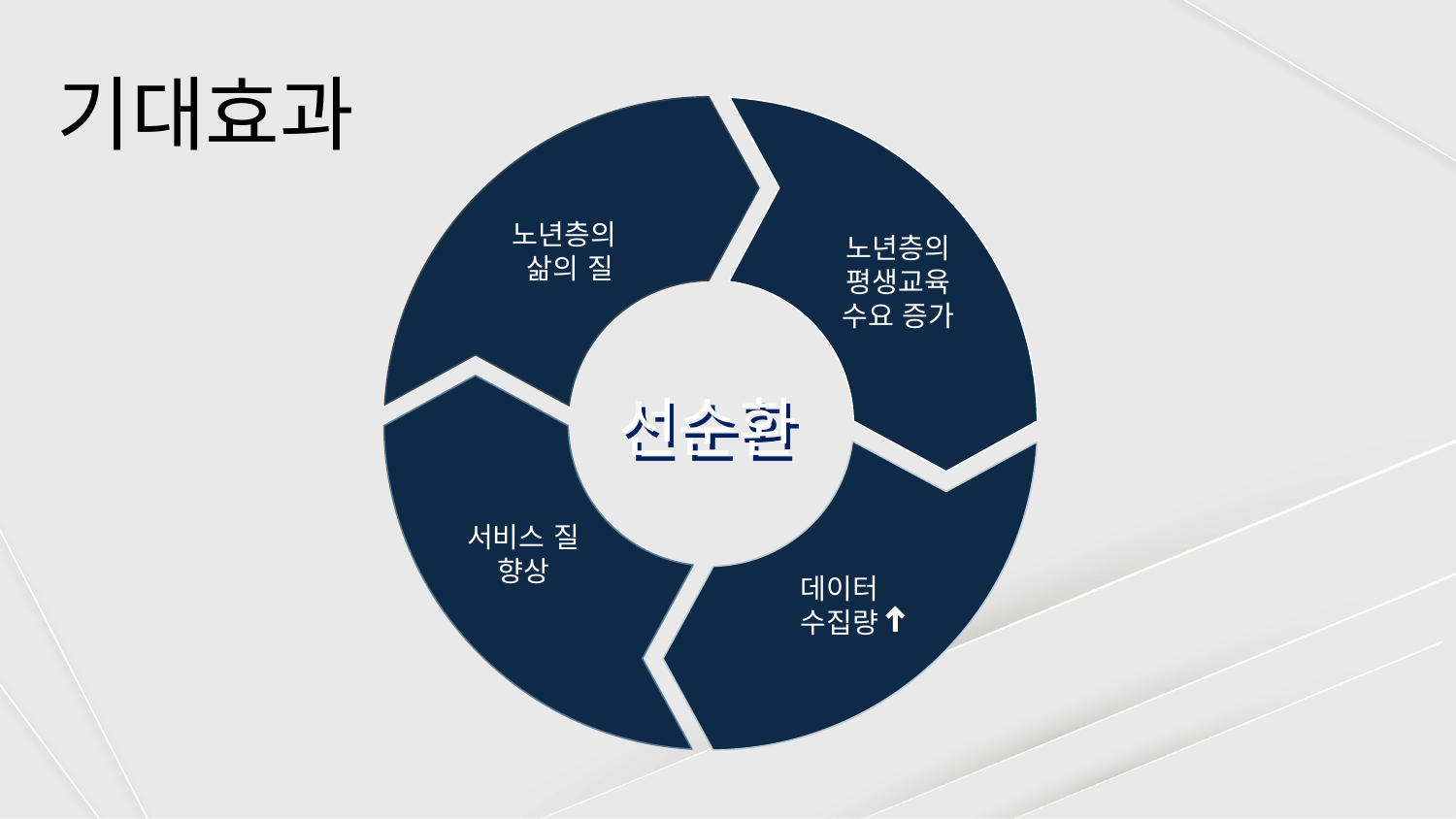

기대효과

노년층의
 삶의 질
노년층의 평생교육 수요 증가
# 선순환
선순환
서비스 질 향상
데이터
수집량